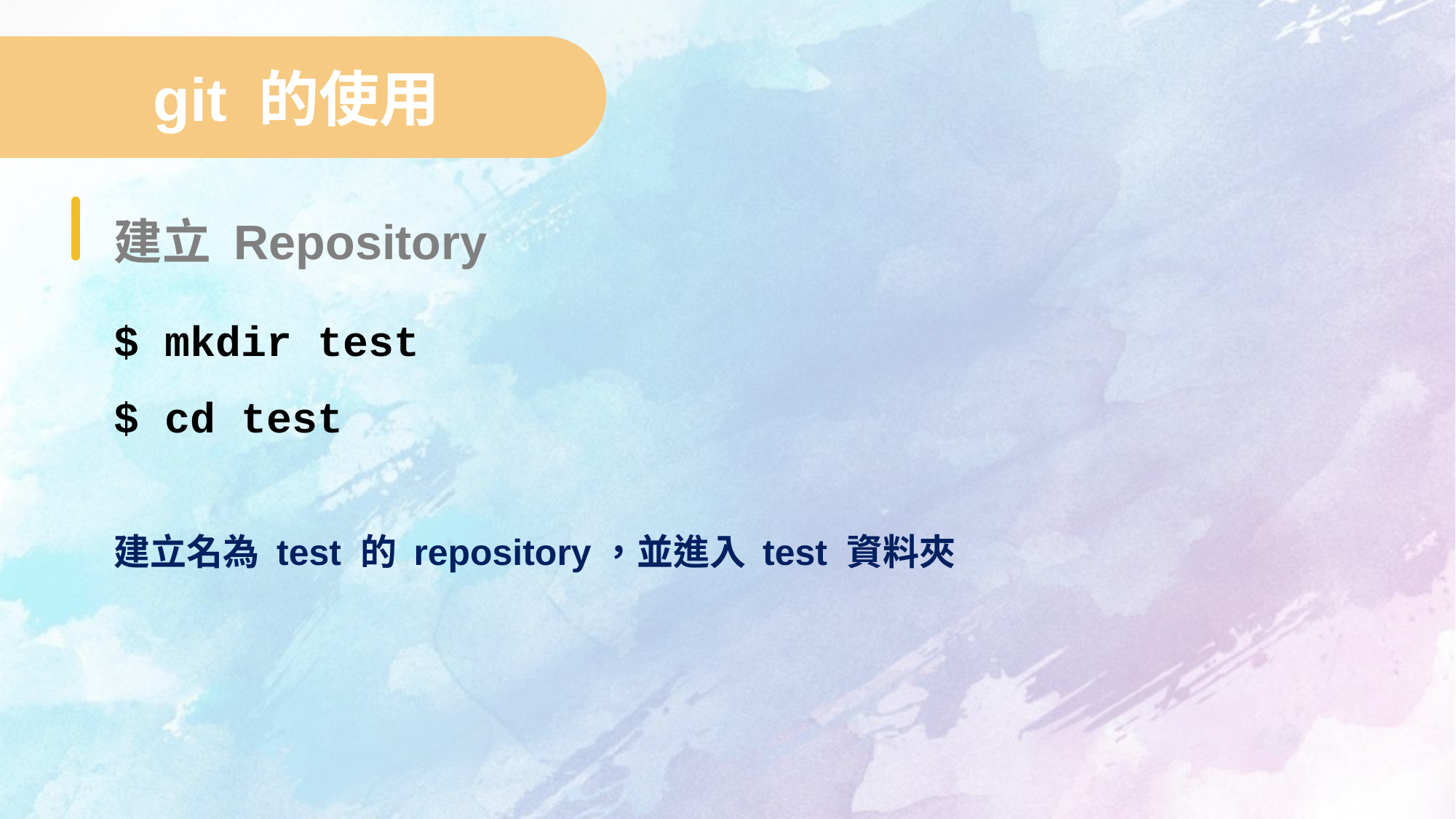

git 的使用
建立 Repository
$ mkdir test
$ cd test
建立名為 test 的 repository，並進入 test 資料夾